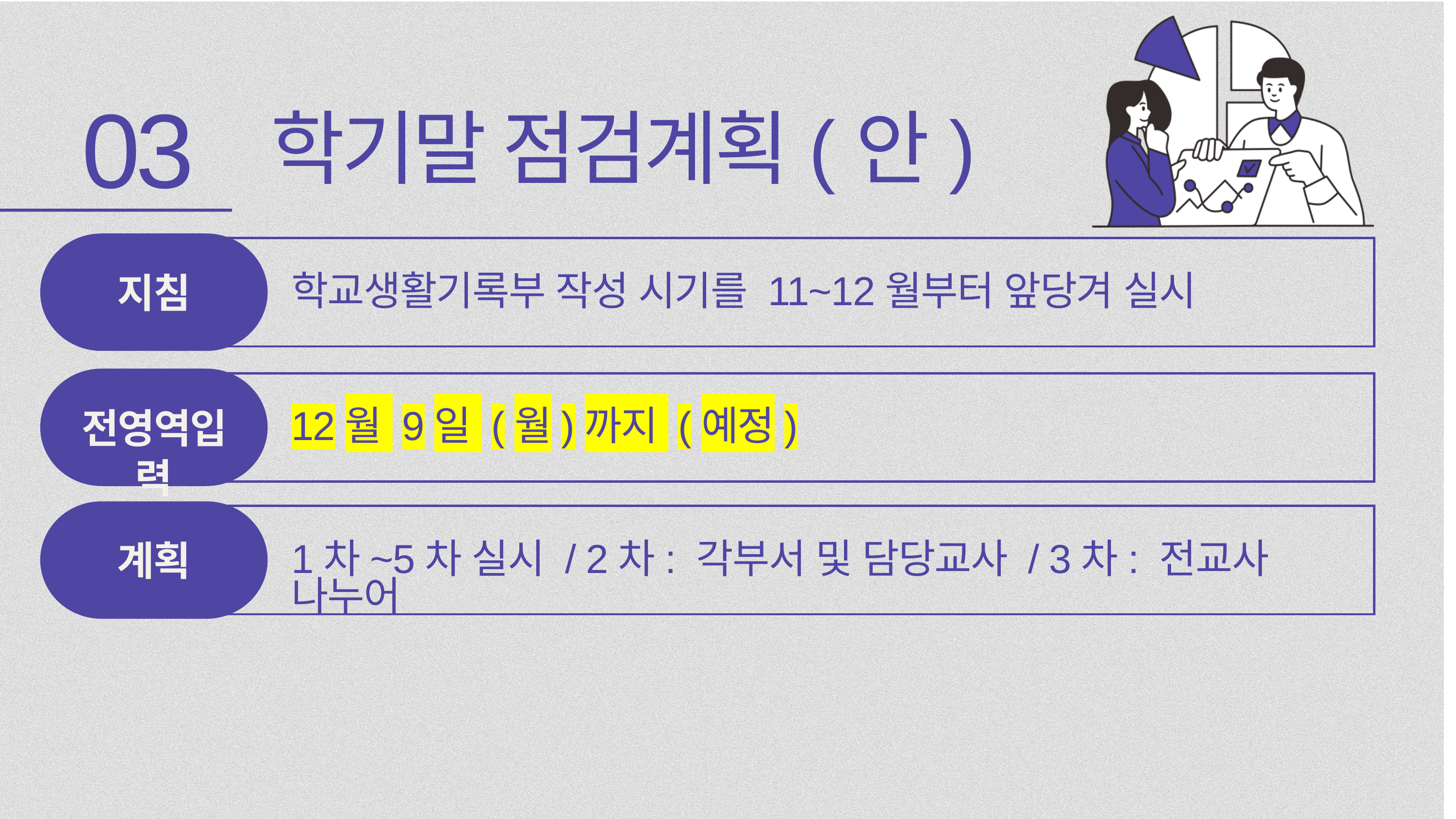

03
학기말 점검계획(안)

지침
학교생활기록부 작성 시기를 11~12월부터 앞당겨 실시

전영역입력
12월 9일 (월)까지 (예정)

계획
1차~5차 실시 / 2차: 각부서 및 담당교사 / 3차: 전교사 나누어